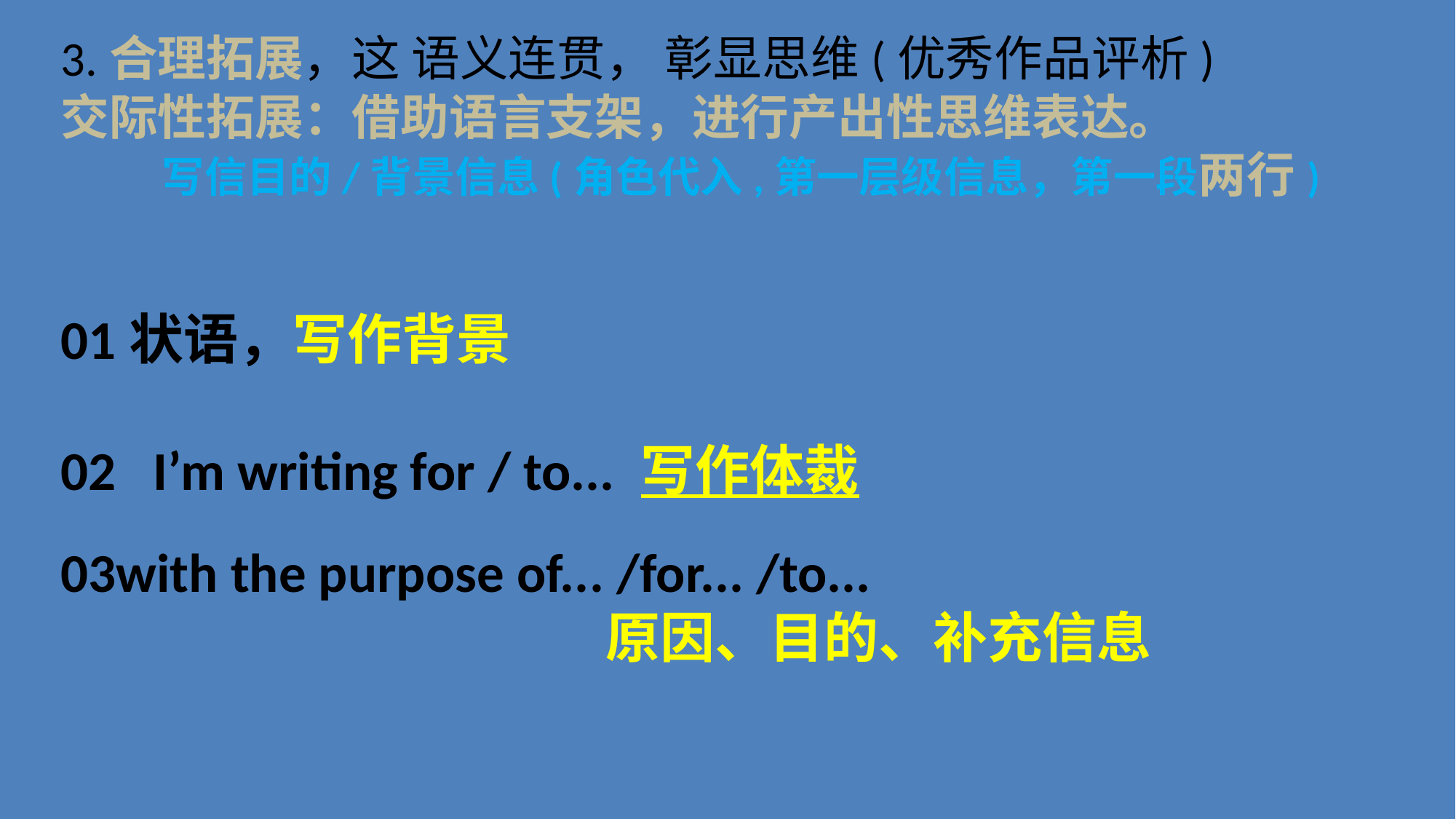

3.合理拓展，这 语义连贯， 彰显思维(优秀作品评析)
交际性拓展：借助语言支架，进行产出性思维表达。
              写信目的/背景信息(角色代入,第一层级信息，第一段两行)

01状语，写作背景

02   I’m writing for / to... 写作体裁

03with the purpose of... /for... /to...
                                           原因、目的、补充信息